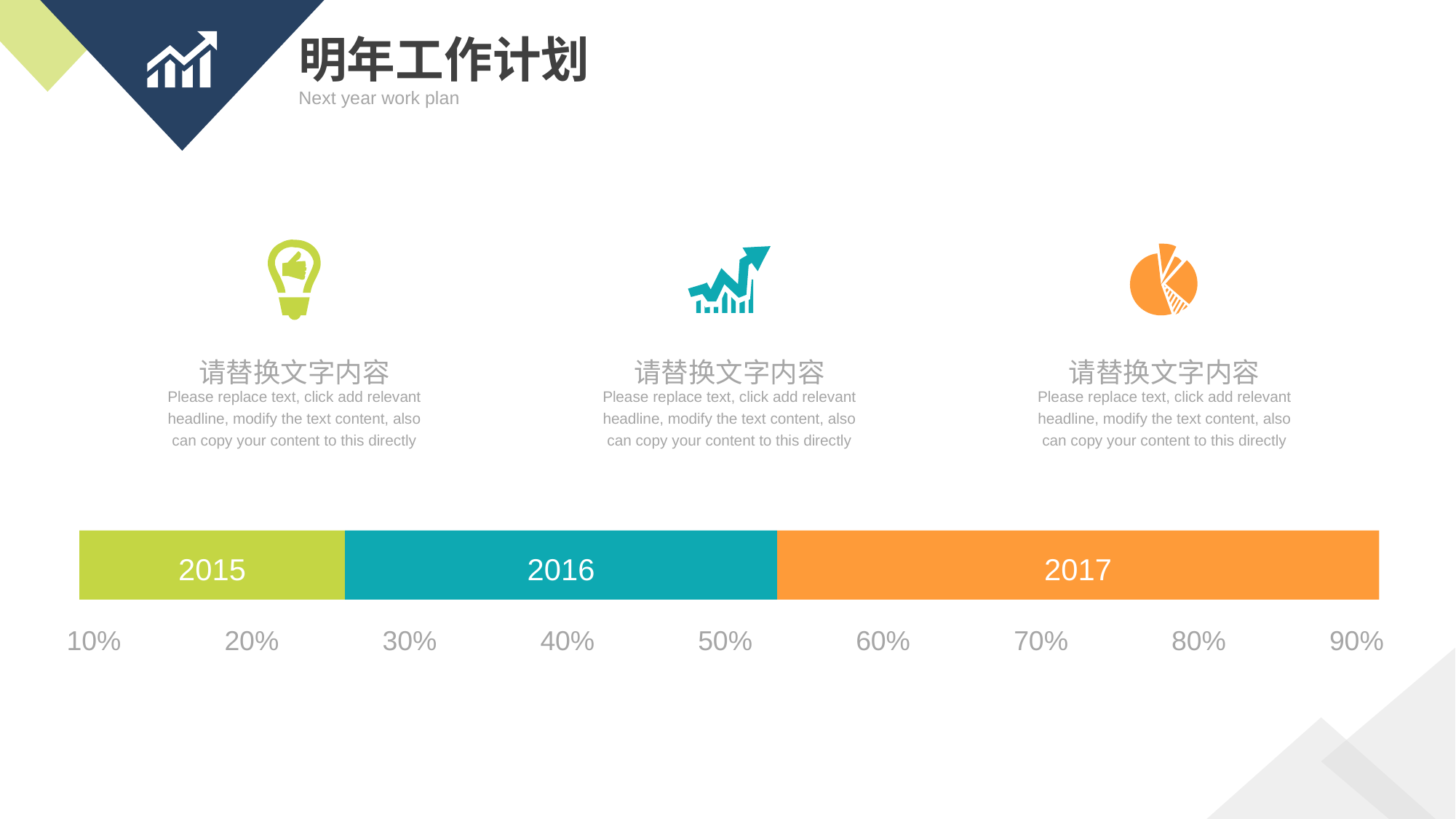

明年工作计划
Next year work plan

请替换文字内容
Please replace text, click add relevant headline, modify the text content, also can copy your content to this directly
请替换文字内容
Please replace text, click add relevant headline, modify the text content, also can copy your content to this directly
请替换文字内容
Please replace text, click add relevant headline, modify the text content, also can copy your content to this directly
2015
2016
2017
20%
60%
70%
80%
90%
40%
10%
30%
50%